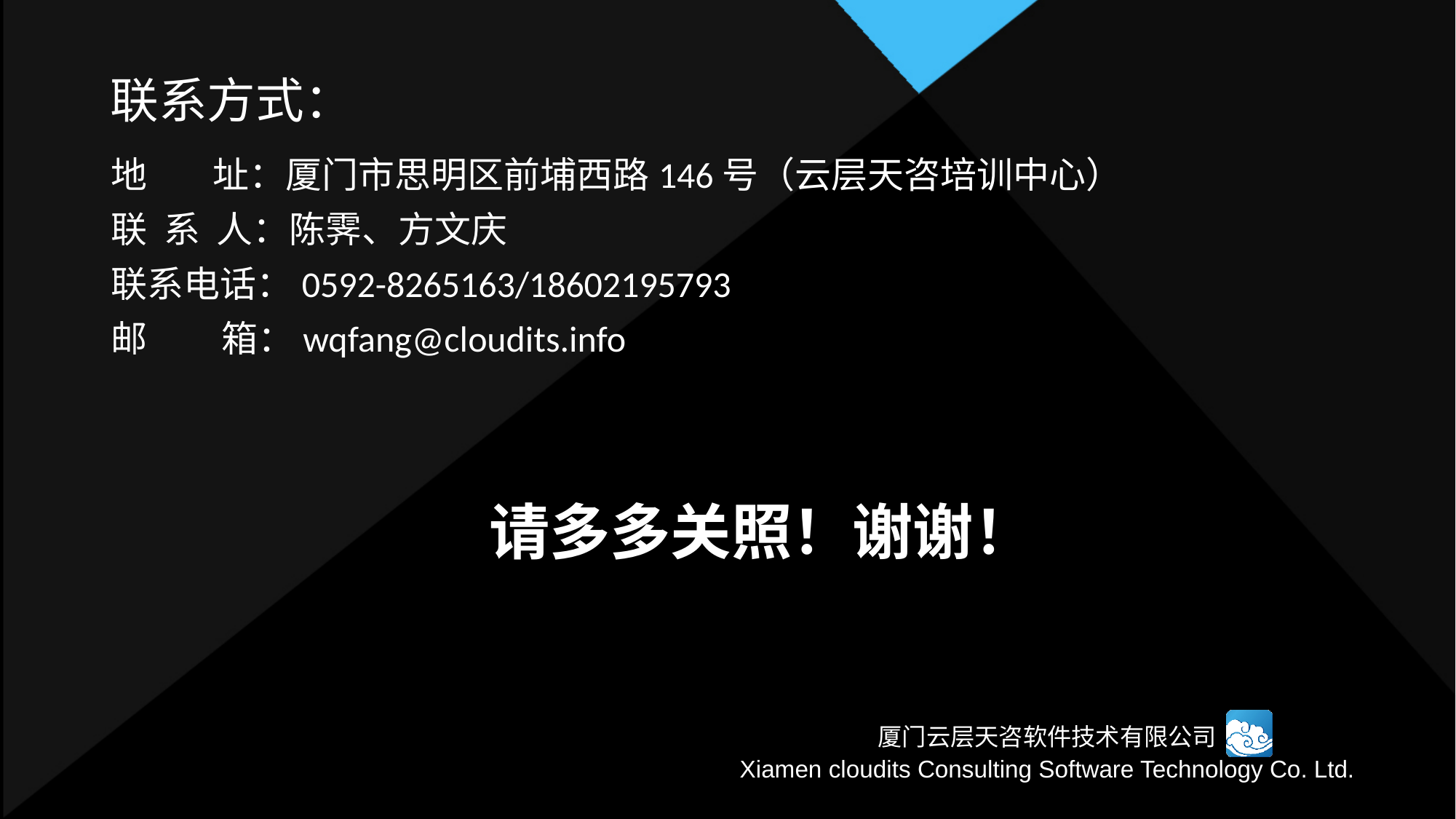

# 联系方式：
地        址：厦门市思明区前埔西路146号（云层天咨培训中心）
联  系  人：陈霁、方文庆
联系电话：0592-8265163/18602195793
邮         箱：wqfang@cloudits.info
请多多关照！谢谢！